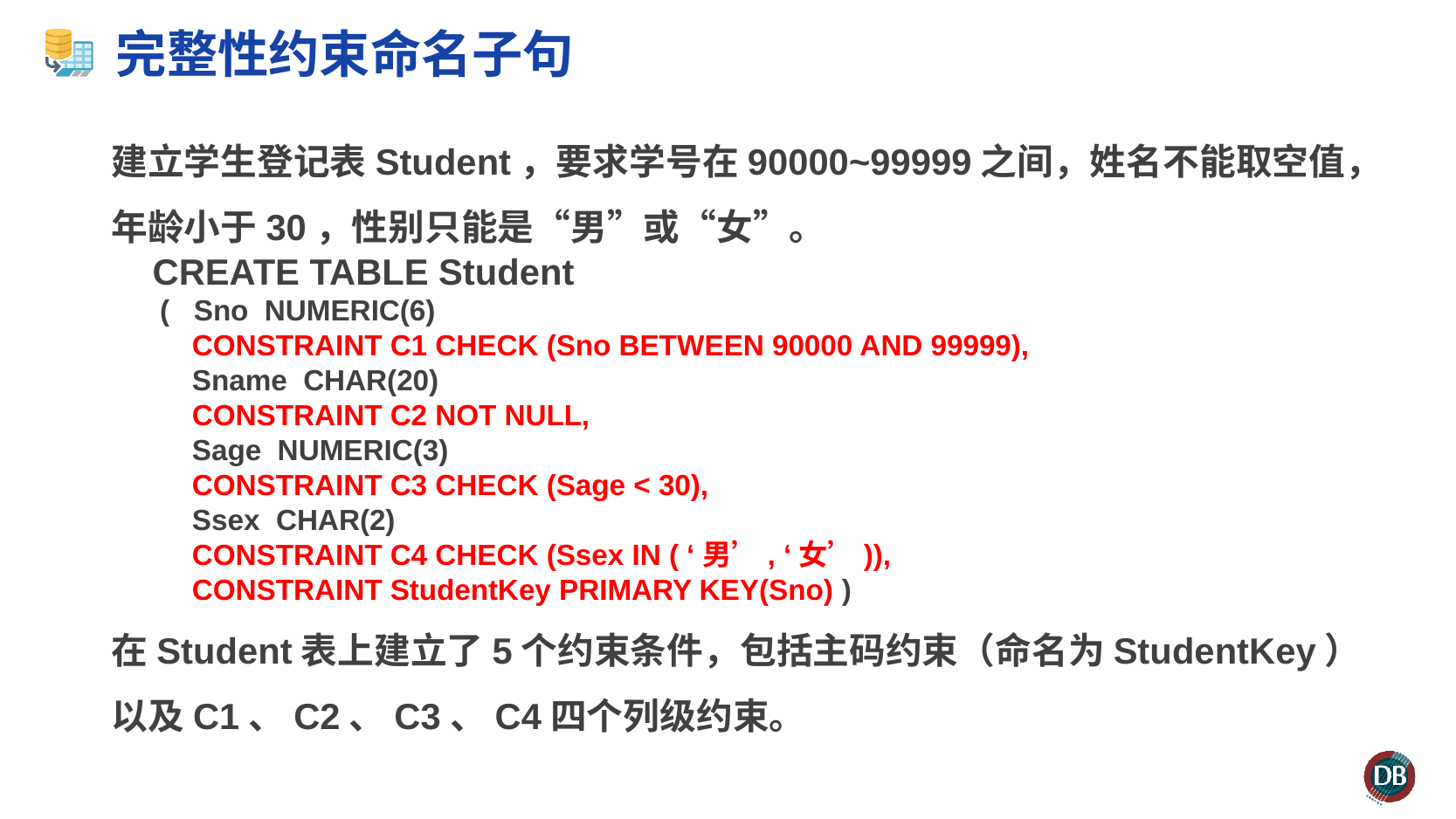

# 完整性约束命名子句
建立学生登记表Student，要求学号在90000~99999之间，姓名不能取空值，年龄小于30，性别只能是“男”或“女”。
    CREATE TABLE Student
      (   Sno  NUMERIC(6)
          CONSTRAINT C1 CHECK (Sno BETWEEN 90000 AND 99999),
          Sname  CHAR(20)
          CONSTRAINT C2 NOT NULL,
          Sage  NUMERIC(3)
          CONSTRAINT C3 CHECK (Sage < 30),
          Ssex  CHAR(2)
          CONSTRAINT C4 CHECK (Ssex IN ( ‘男’, ‘女’)),
          CONSTRAINT StudentKey PRIMARY KEY(Sno) )
在Student表上建立了5个约束条件，包括主码约束（命名为StudentKey）以及C1、C2、C3、C4四个列级约束。